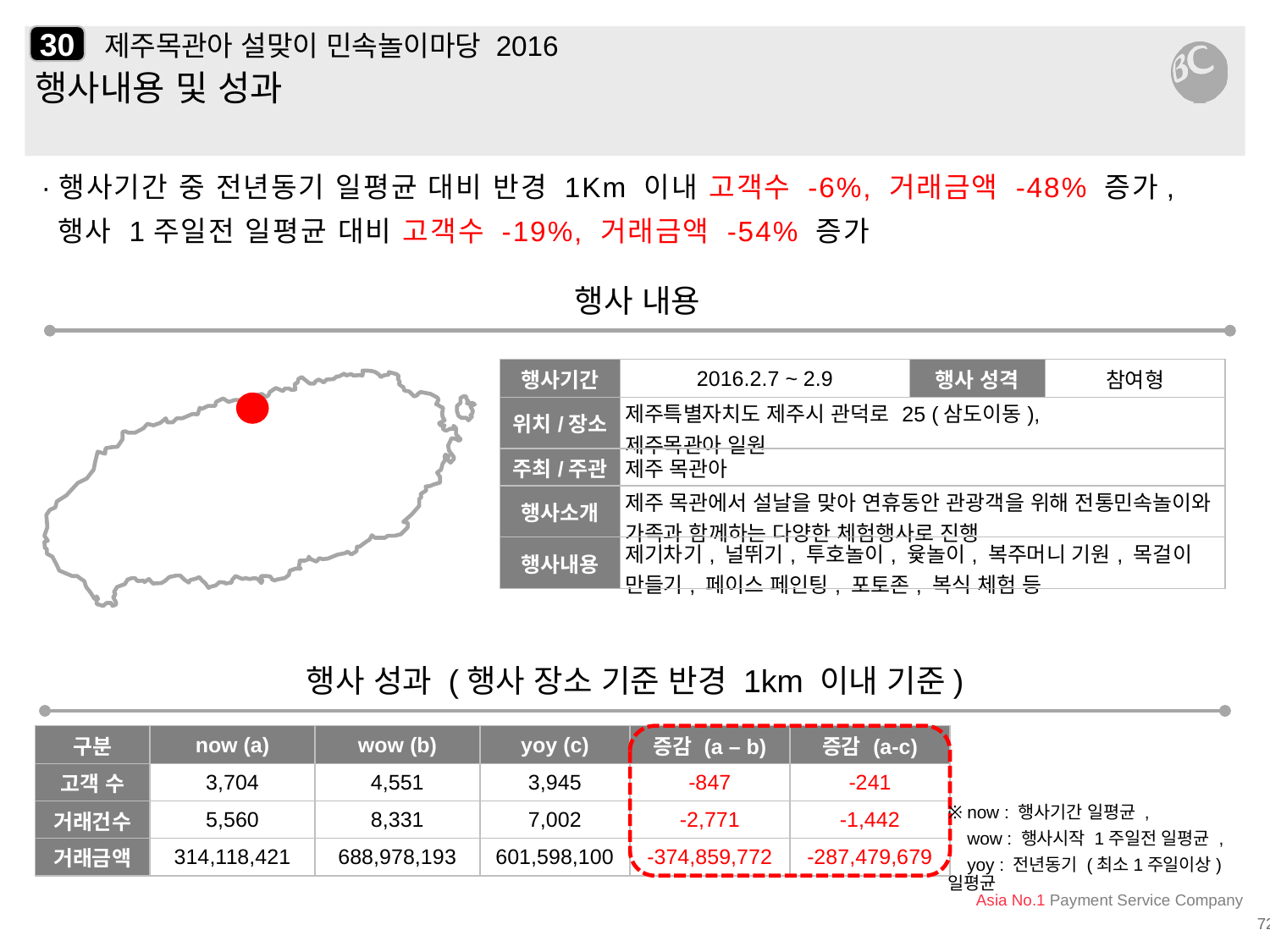

30
# 제주목관아 설맞이 민속놀이마당 2016
행사내용 및 성과
·행사기간 중 전년동기 일평균 대비 반경 1Km 이내 고객수 -6%, 거래금액 -48% 증가,
 행사 1주일전 일평균 대비 고객수 -19%, 거래금액 -54% 증가
행사 내용
| 행사기간 | 2016.2.7 ~ 2.9 | 행사 성격 | 참여형 |
| --- | --- | --- | --- |
| 위치/장소 | 제주특별자치도 제주시 관덕로 25 (삼도이동), 제주목관아 일원 |  |  |
| 주최/주관 | 제주 목관아 |  |  |
| 행사소개 | 제주 목관에서 설날을 맞아 연휴동안 관광객을 위해 전통민속놀이와 가족과 함께하는 다양한 체험행사로 진행 |  |  |
| 행사내용 | 제기차기, 널뛰기, 투호놀이, 윷놀이, 복주머니 기원, 목걸이 만들기, 페이스 페인팅, 포토존, 복식 체험 등 |  |  |

행사 성과 (행사 장소 기준 반경 1km 이내 기준)
| 구분 | now (a) | wow (b) | yoy (c) | 증감 (a – b) | 증감 (a-c) |
| --- | --- | --- | --- | --- | --- |
| 고객 수 | 3,704 | 4,551 | 3,945 | -847 | -241 |
| 거래건수 | 5,560 | 8,331 | 7,002 | -2,771 | -1,442 |
| 거래금액 | 314,118,421 | 688,978,193 | 601,598,100 | -374,859,772 | -287,479,679 |

※ now : 행사기간 일평균 ,
    wow : 행사시작 1주일전 일평균 ,
    yoy : 전년동기 (최소1주일이상) 일평균